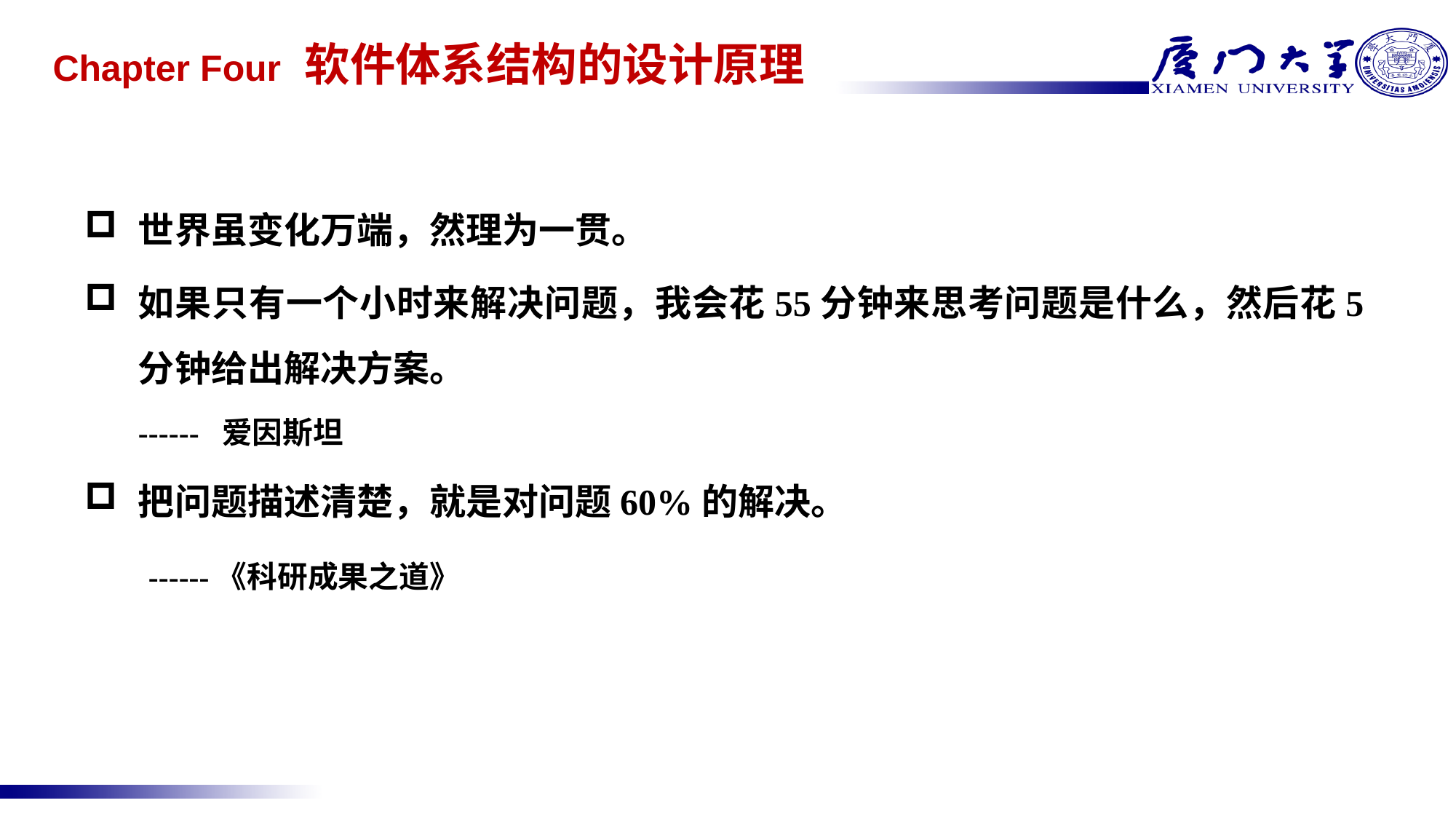

# Chapter Four 软件体系结构的设计原理
世界虽变化万端，然理为一贯。
如果只有一个小时来解决问题，我会花55分钟来思考问题是什么，然后花5分钟给出解决方案。
       ------  爱因斯坦
把问题描述清楚，就是对问题60%的解决。
       ------《科研成果之道》